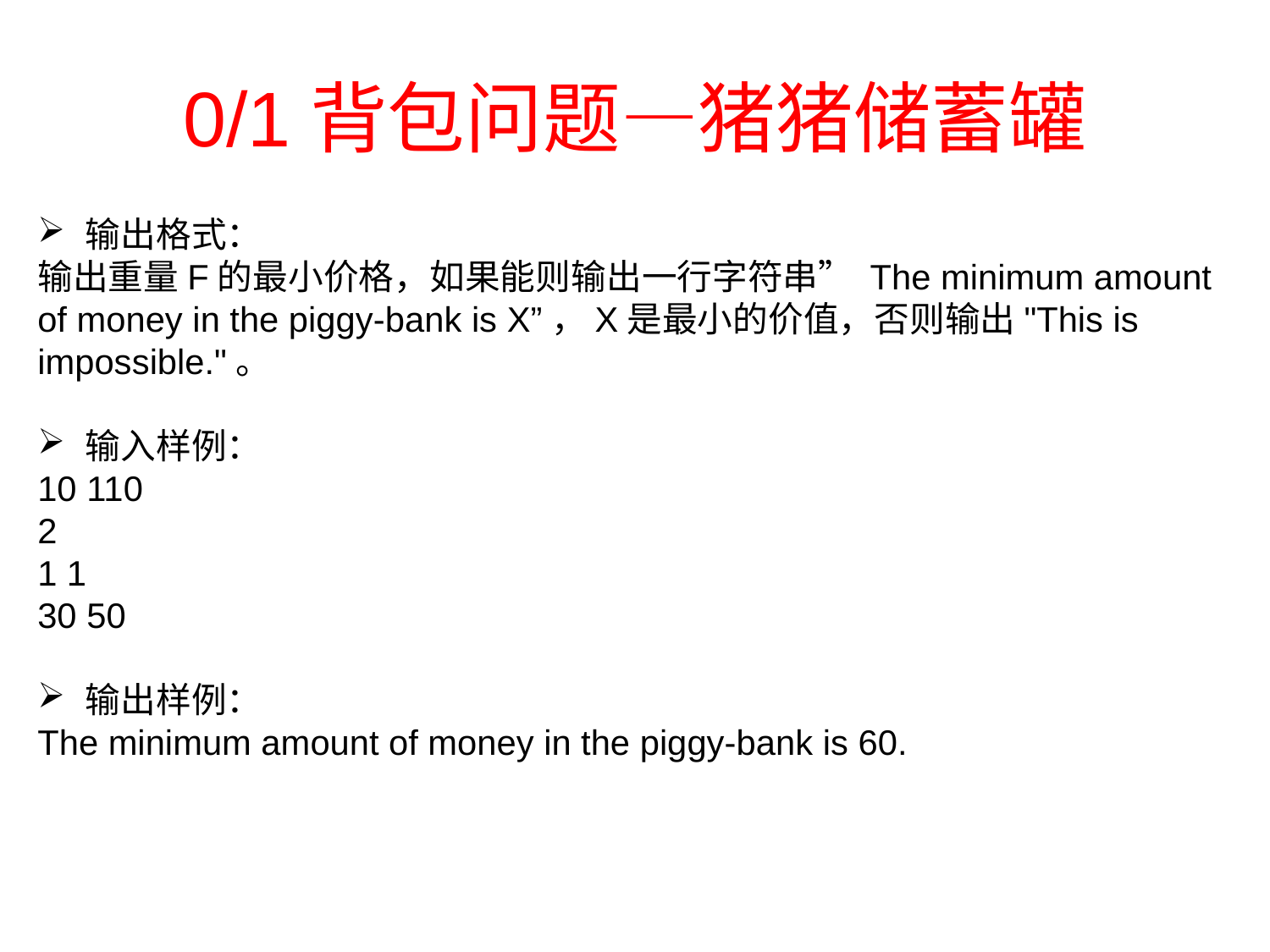

# 0/1背包问题—猪猪储蓄罐
输出格式：
输出重量F的最小价格，如果能则输出一行字符串” The minimum amount of money in the piggy-bank is X”，X是最小的价值，否则输出"This is impossible."。

输入样例：
10 110
2
1 1
30 50

输出样例：
The minimum amount of money in the piggy-bank is 60.